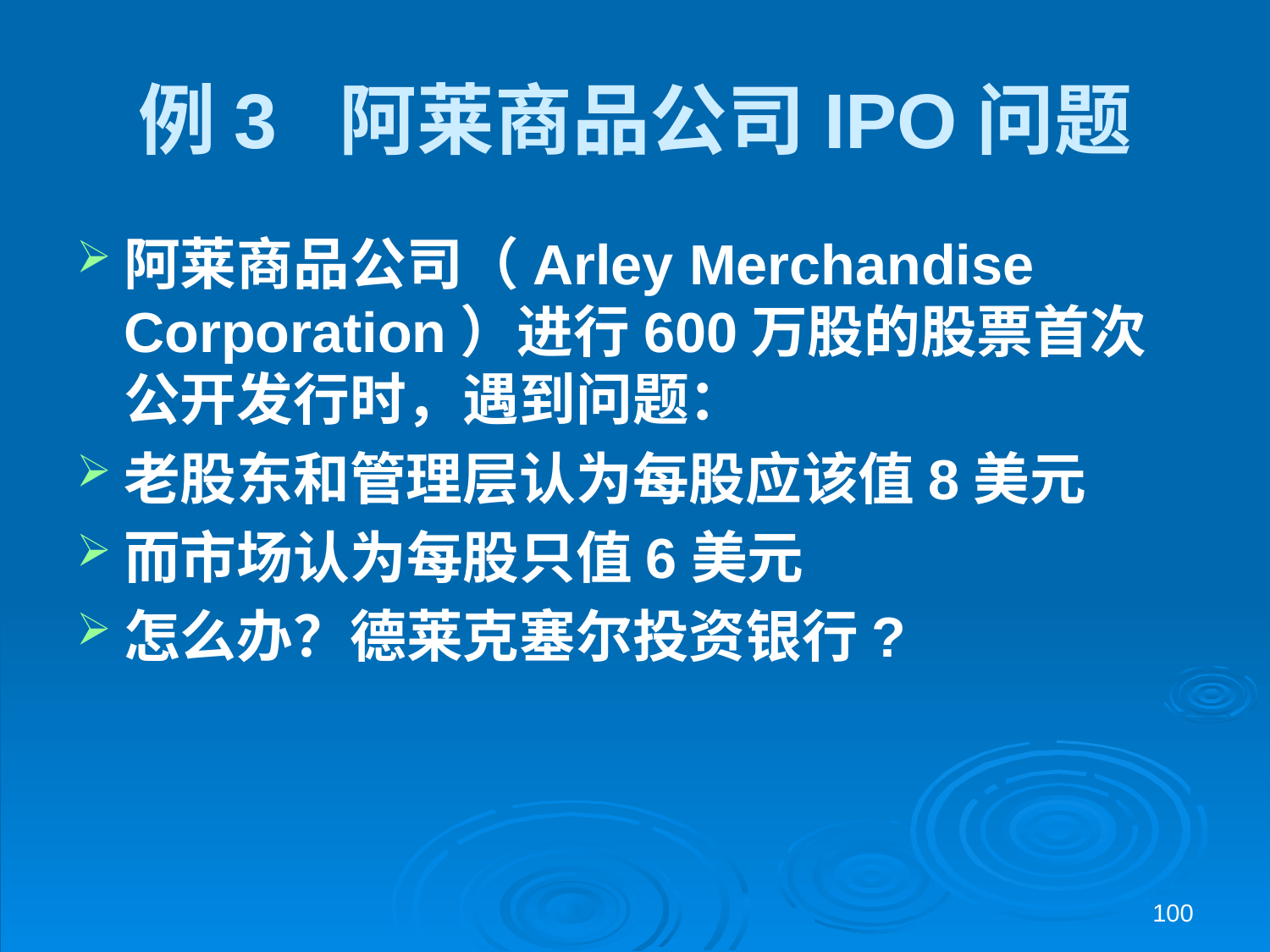

# 例3  阿莱商品公司IPO问题
阿莱商品公司（Arley Merchandise Corporation）进行600万股的股票首次公开发行时，遇到问题：
老股东和管理层认为每股应该值8美元
而市场认为每股只值6美元
怎么办？德莱克塞尔投资银行?
100